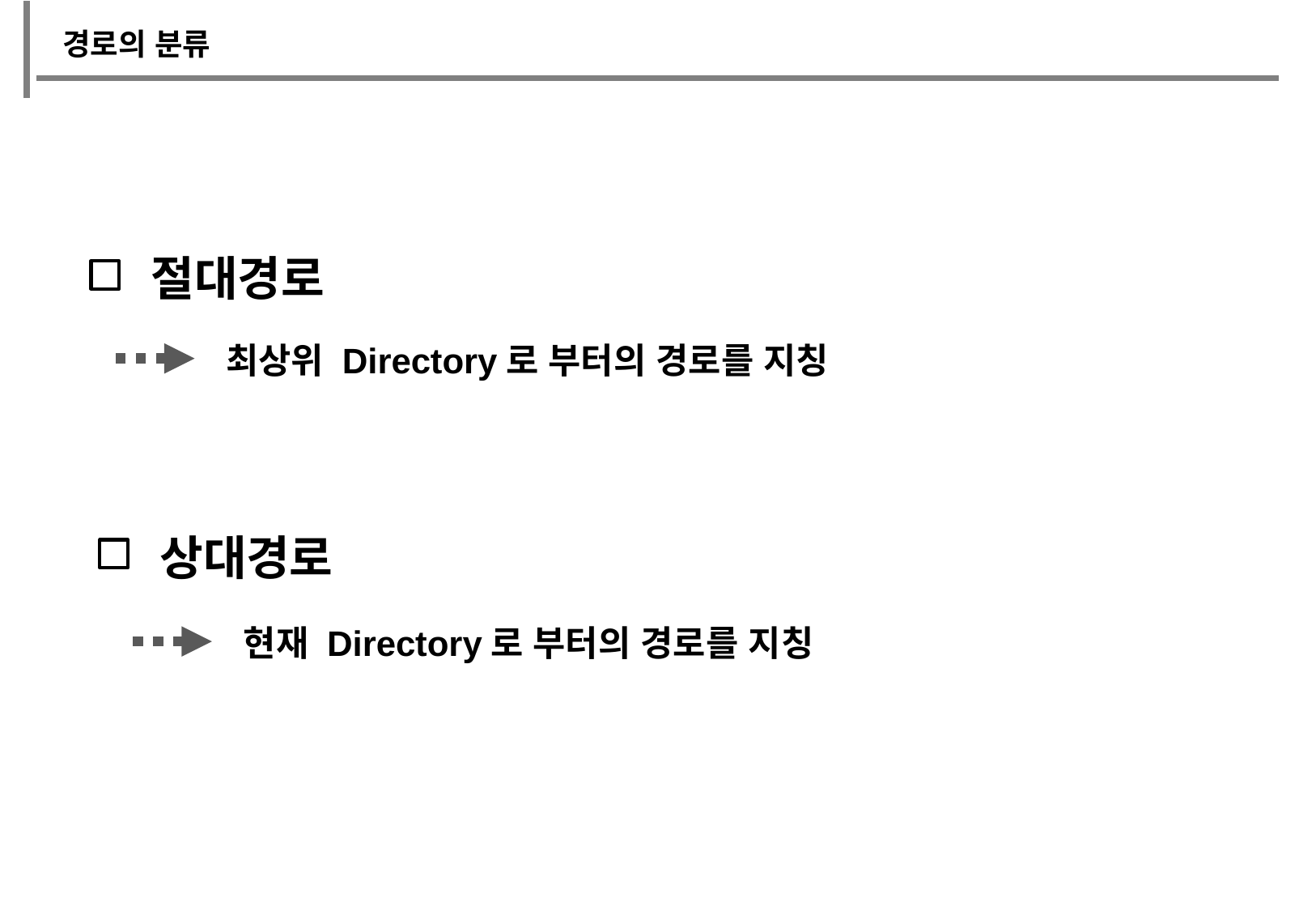

경로의 분류

절대경로

최상위 Directory로 부터의 경로를 지칭
상대경로

현재 Directory로 부터의 경로를 지칭